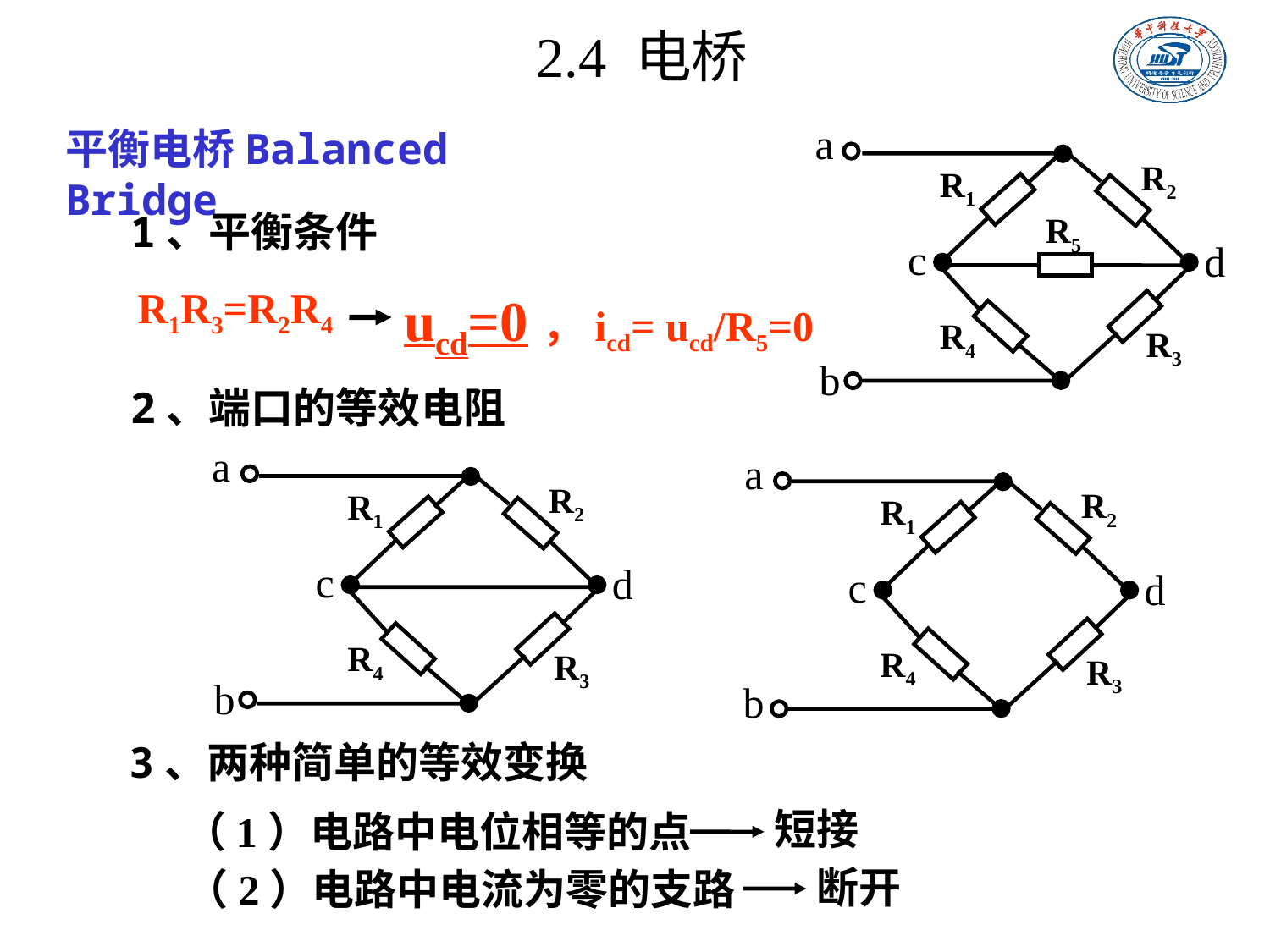

2.4 电桥
a

R2

R1

R5

c
d

R4
R3

b

平衡电桥Balanced Bridge
1、平衡条件
R1R3=R2R4
ucd=0，icd= ucd/R5=0

2、端口的等效电阻
a

R2

R1

c
d

R4
R3

b

a

R2

R1

c
d

R4
R3

b

3、两种简单的等效变换
短接
（1）电路中电位相等的点

断开
（2）电路中电流为零的支路